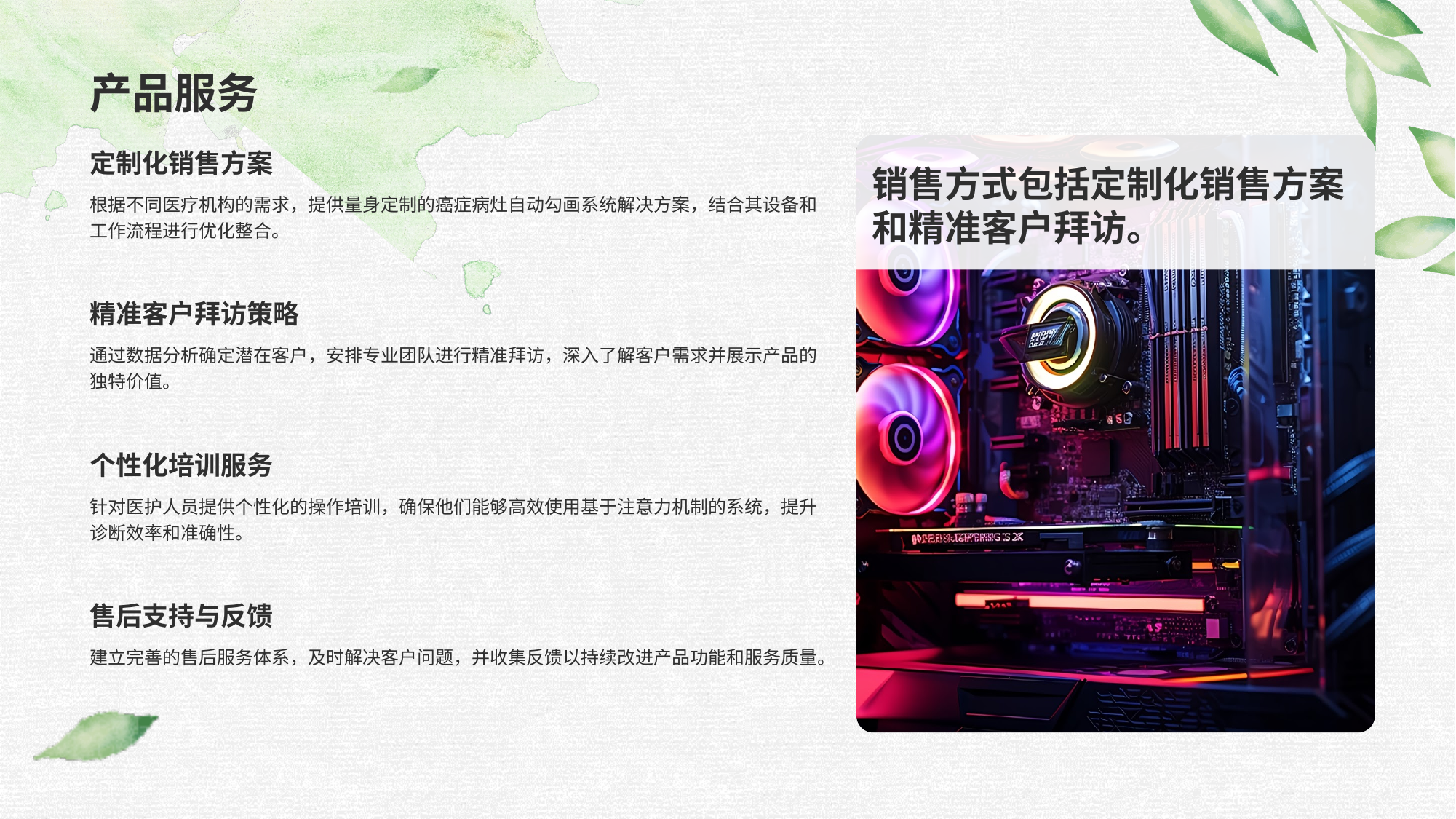

# 产品服务
销售方式包括定制化销售方案和精准客户拜访。

定制化销售方案
根据不同医疗机构的需求，提供量身定制的癌症病灶自动勾画系统解决方案，结合其设备和工作流程进行优化整合。
精准客户拜访策略
通过数据分析确定潜在客户，安排专业团队进行精准拜访，深入了解客户需求并展示产品的独特价值。
个性化培训服务
针对医护人员提供个性化的操作培训，确保他们能够高效使用基于注意力机制的系统，提升诊断效率和准确性。
售后支持与反馈
建立完善的售后服务体系，及时解决客户问题，并收集反馈以持续改进产品功能和服务质量。